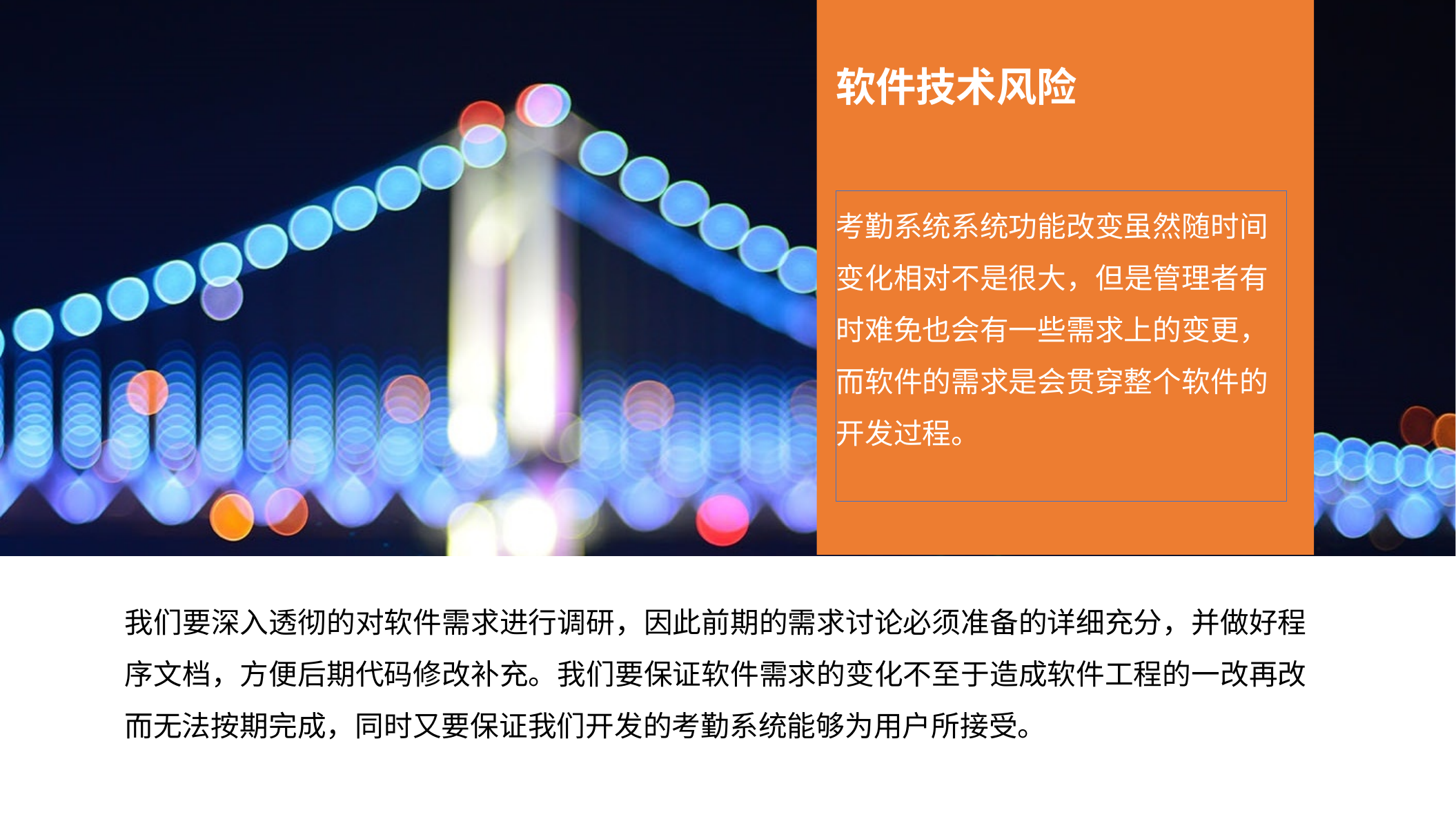

软件技术风险
考勤系统系统功能改变虽然随时间变化相对不是很大，但是管理者有时难免也会有一些需求上的变更，而软件的需求是会贯穿整个软件的开发过程。

我们要深入透彻的对软件需求进行调研，因此前期的需求讨论必须准备的详细充分，并做好程序文档，方便后期代码修改补充。我们要保证软件需求的变化不至于造成软件工程的一改再改而无法按期完成，同时又要保证我们开发的考勤系统能够为用户所接受。